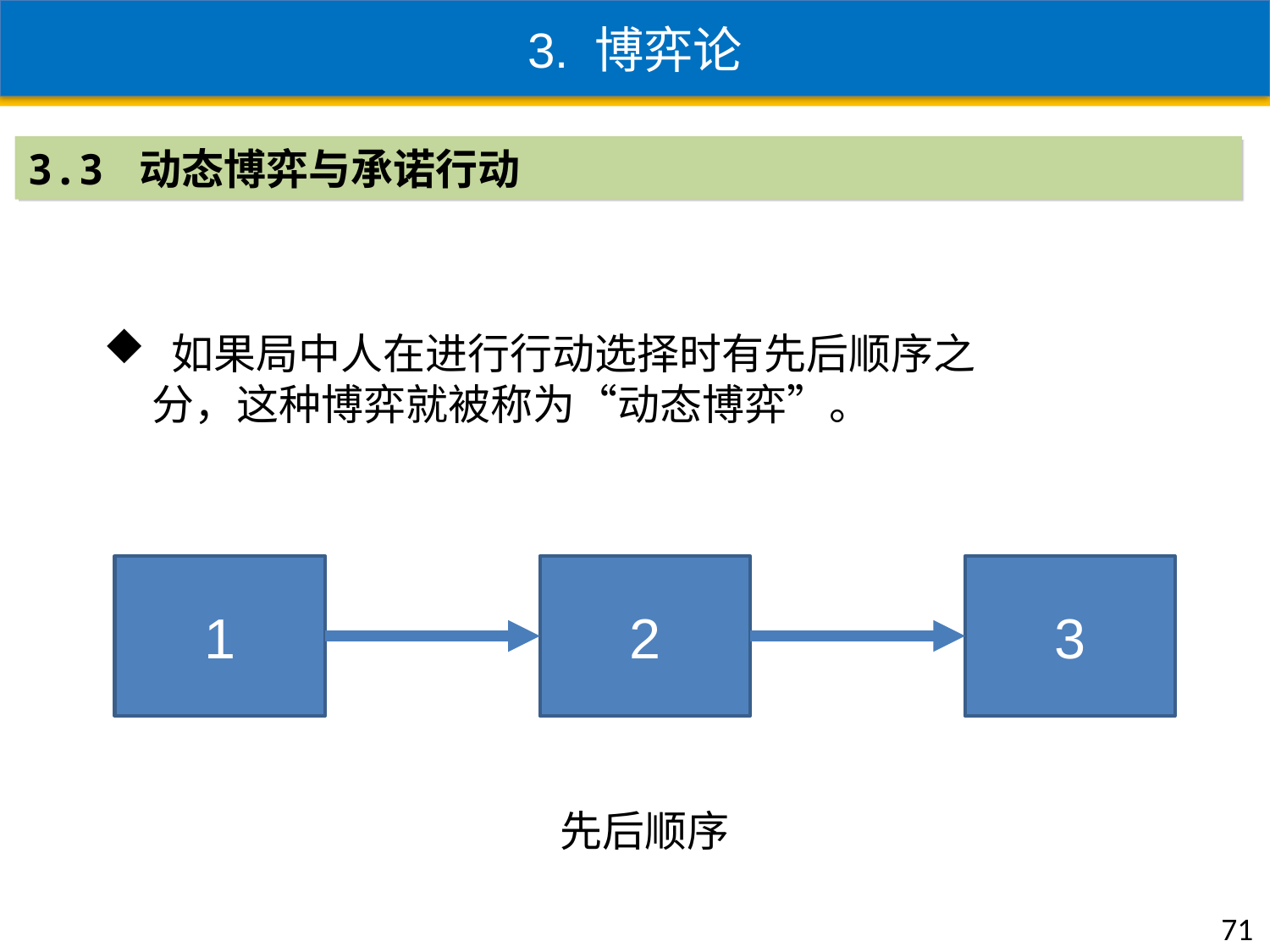

3. 博弈论
3.3 动态博弈与承诺行动
 如果局中人在进行行动选择时有先后顺序之分，这种博弈就被称为“动态博弈”。
1
2
3
先后顺序
71